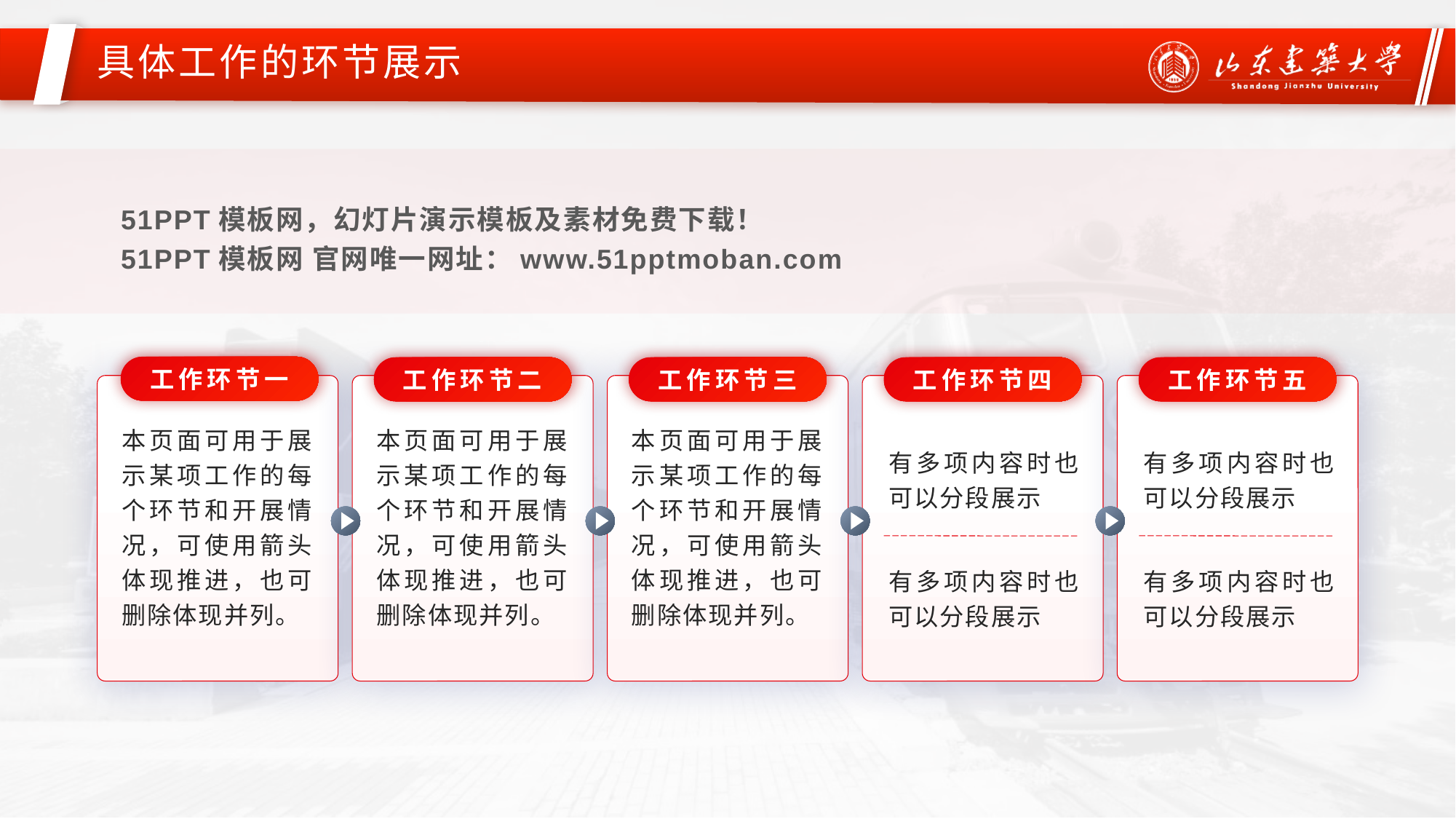

具体工作的环节展示

51PPT模板网，幻灯片演示模板及素材免费下载！
51PPT模板网 官网唯一网址：www.51pptmoban.com
工作环节一
工作环节二
工作环节三
工作环节四
工作环节五

本页面可用于展示某项工作的每个环节和开展情况，可使用箭头体现推进，也可删除体现并列。
本页面可用于展示某项工作的每个环节和开展情况，可使用箭头体现推进，也可删除体现并列。
本页面可用于展示某项工作的每个环节和开展情况，可使用箭头体现推进，也可删除体现并列。
有多项内容时也可以分段展示
有多项内容时也可以分段展示
有多项内容时也可以分段展示

有多项内容时也可以分段展示